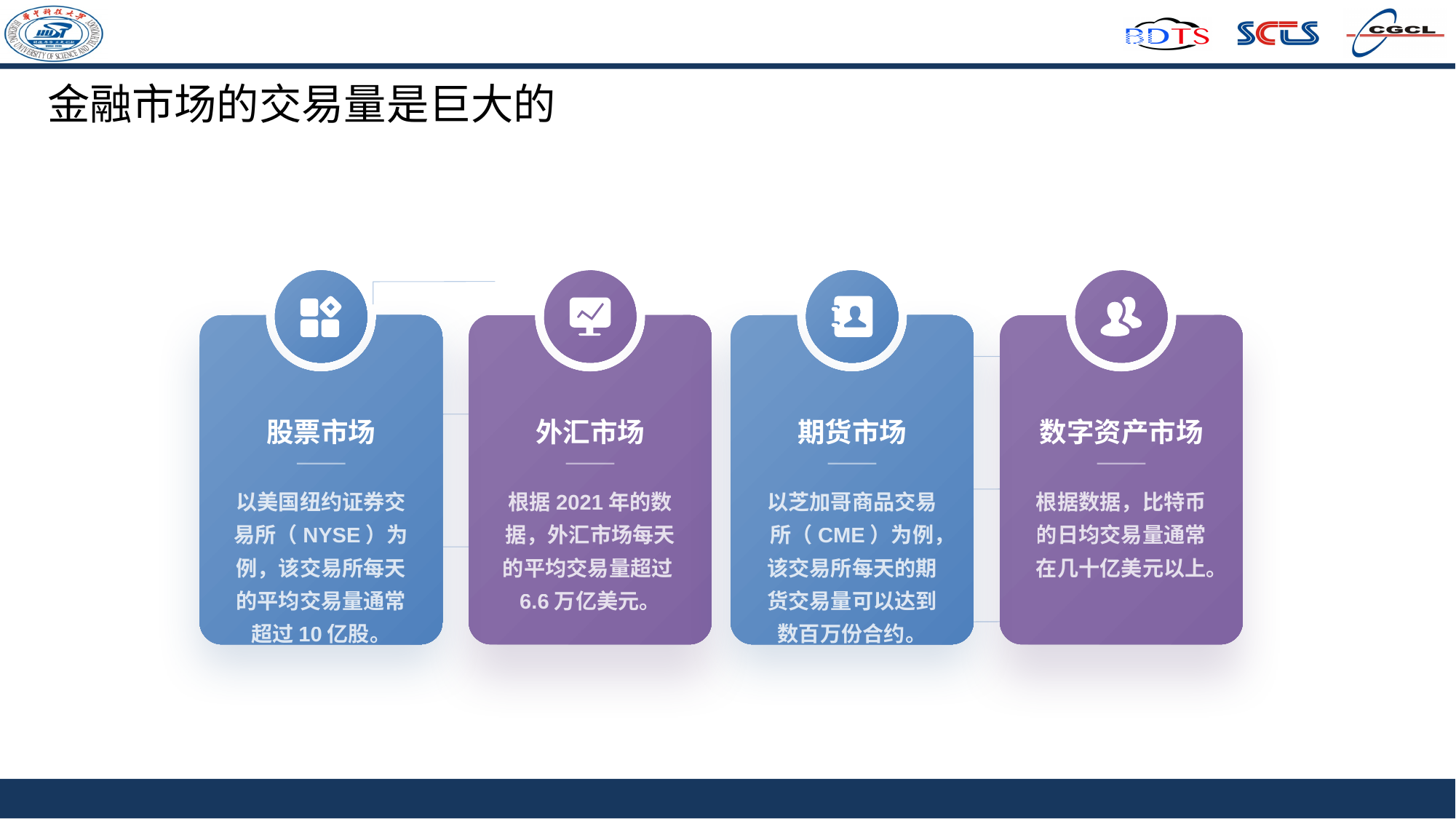

# 金融市场的交易量是巨大的

股票市场
外汇市场
期货市场
数字资产市场

以美国纽约证券交易所（NYSE）为例，该交易所每天的平均交易量通常超过10亿股。
根据2021年的数据，外汇市场每天的平均交易量超过6.6万亿美元。
以芝加哥商品交易所（CME）为例，该交易所每天的期货交易量可以达到数百万份合约。
根据数据，比特币的日均交易量通常在几十亿美元以上。

19